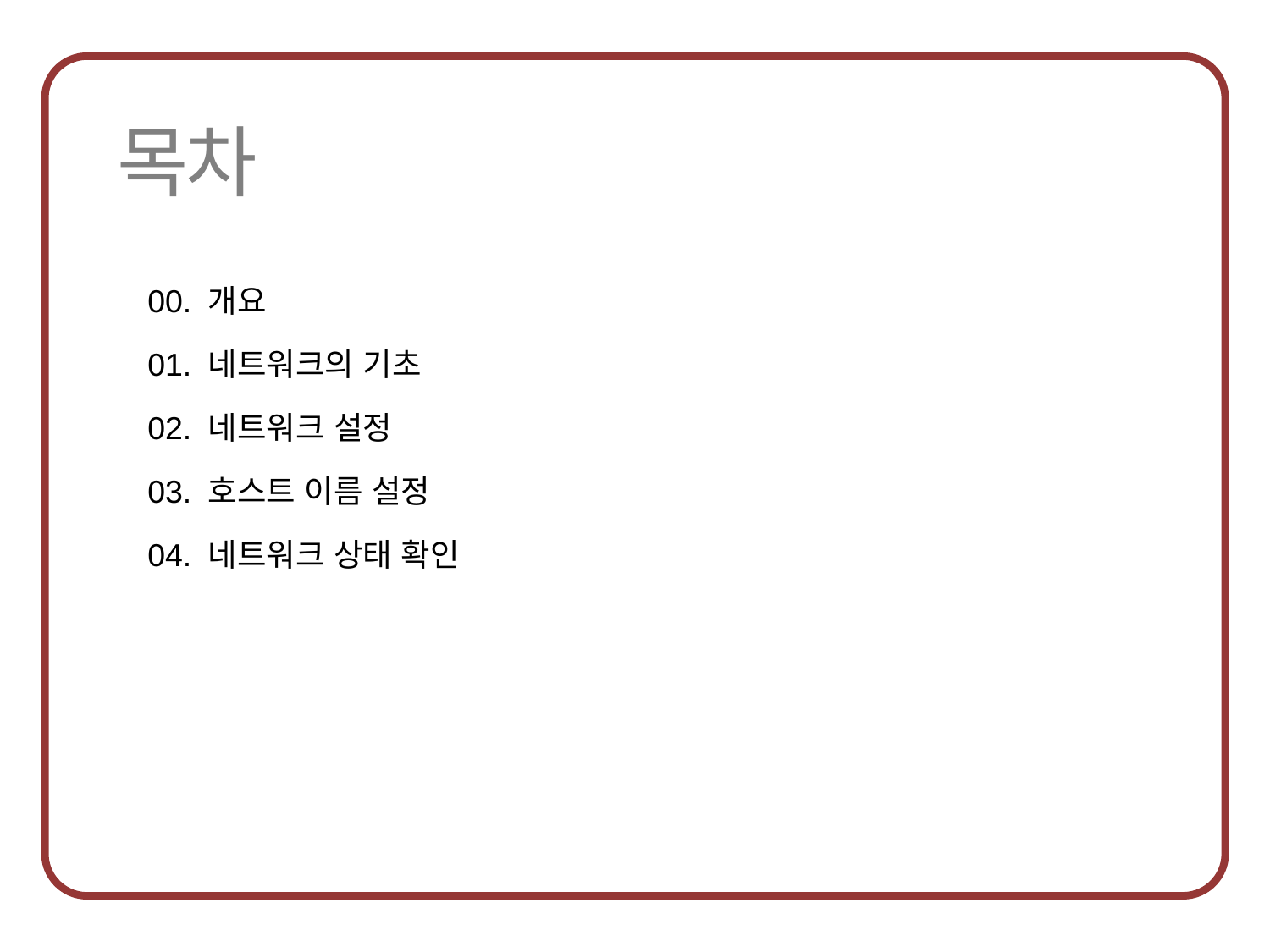

00. 개요
01. 네트워크의 기초
02. 네트워크 설정
03. 호스트 이름 설정
04. 네트워크 상태 확인